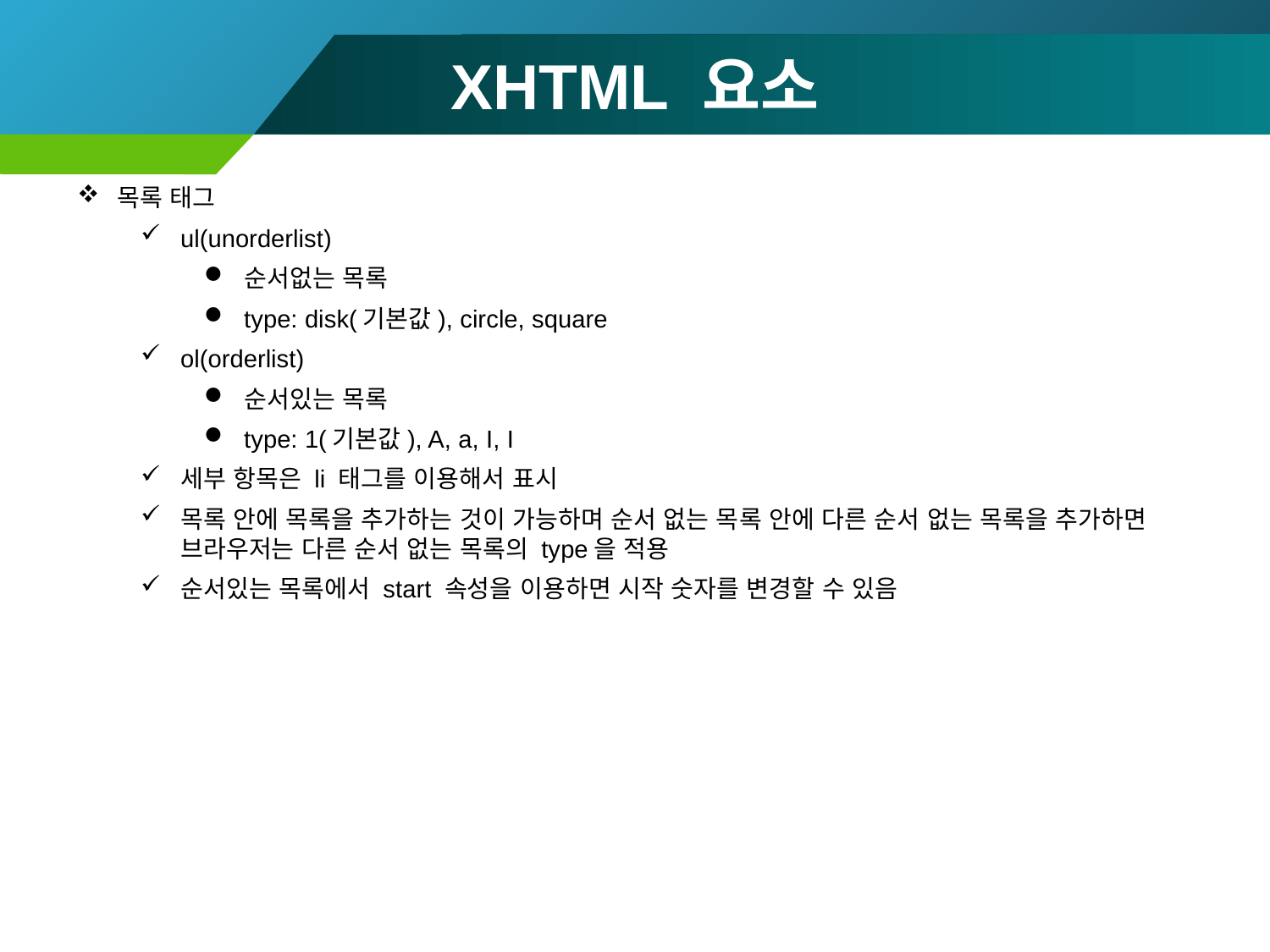

# XHTML 요소
목록 태그
ul(unorderlist)
순서없는 목록
type: disk(기본값), circle, square
ol(orderlist)
순서있는 목록
type: 1(기본값), A, a, I, I
세부 항목은 li 태그를 이용해서 표시
목록 안에 목록을 추가하는 것이 가능하며 순서 없는 목록 안에 다른 순서 없는 목록을 추가하면 브라우저는 다른 순서 없는 목록의 type을 적용
순서있는 목록에서 start 속성을 이용하면 시작 숫자를 변경할 수 있음
56